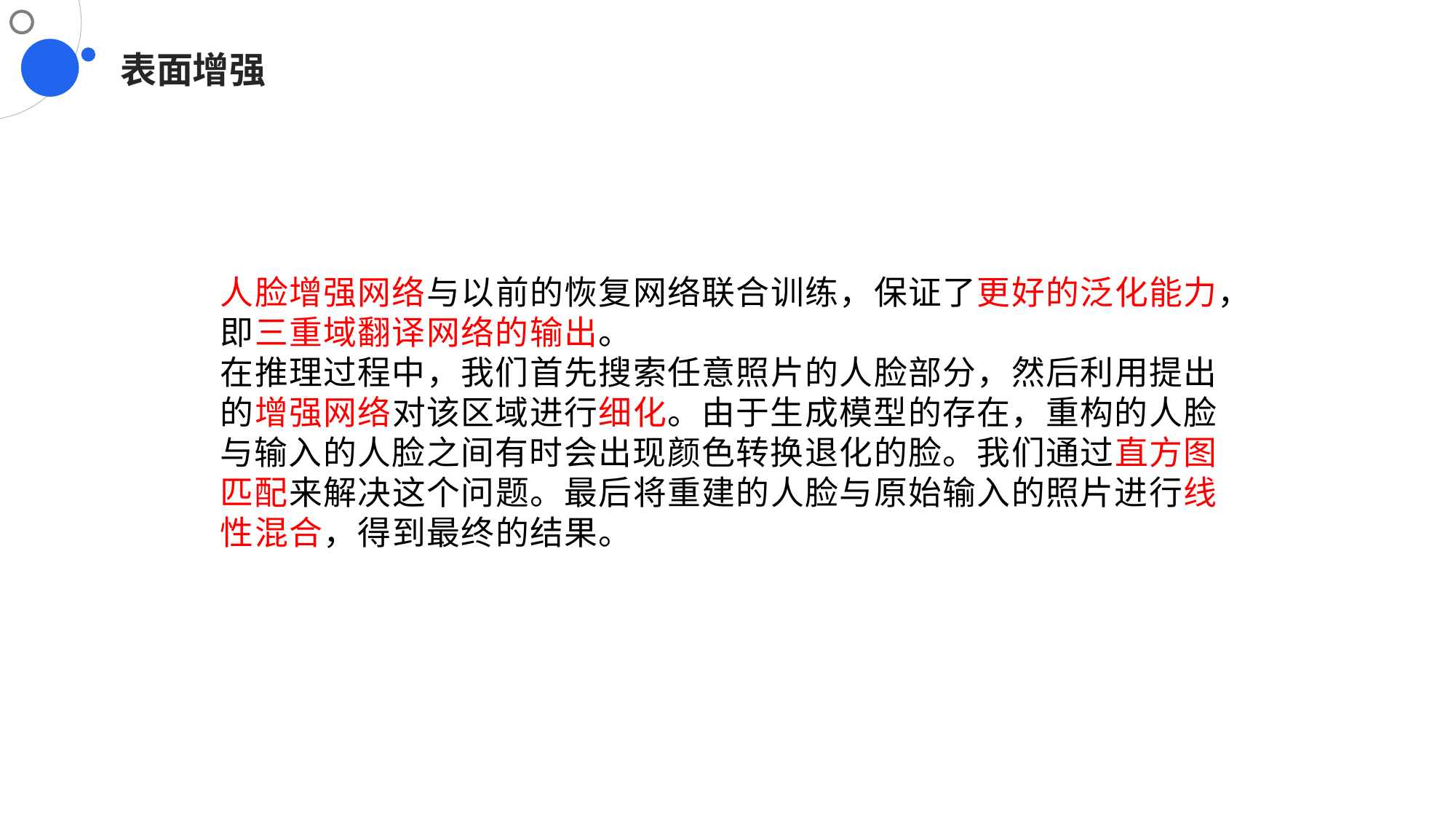

# 表面增强
人脸增强网络与以前的恢复网络联合训练，保证了更好的泛化能力，即三重域翻译网络的输出。
在推理过程中，我们首先搜索任意照片的人脸部分，然后利用提出的增强网络对该区域进行细化。由于生成模型的存在，重构的人脸与输入的人脸之间有时会出现颜色转换退化的脸。我们通过直方图匹配来解决这个问题。最后将重建的人脸与原始输入的照片进行线性混合，得到最终的结果。